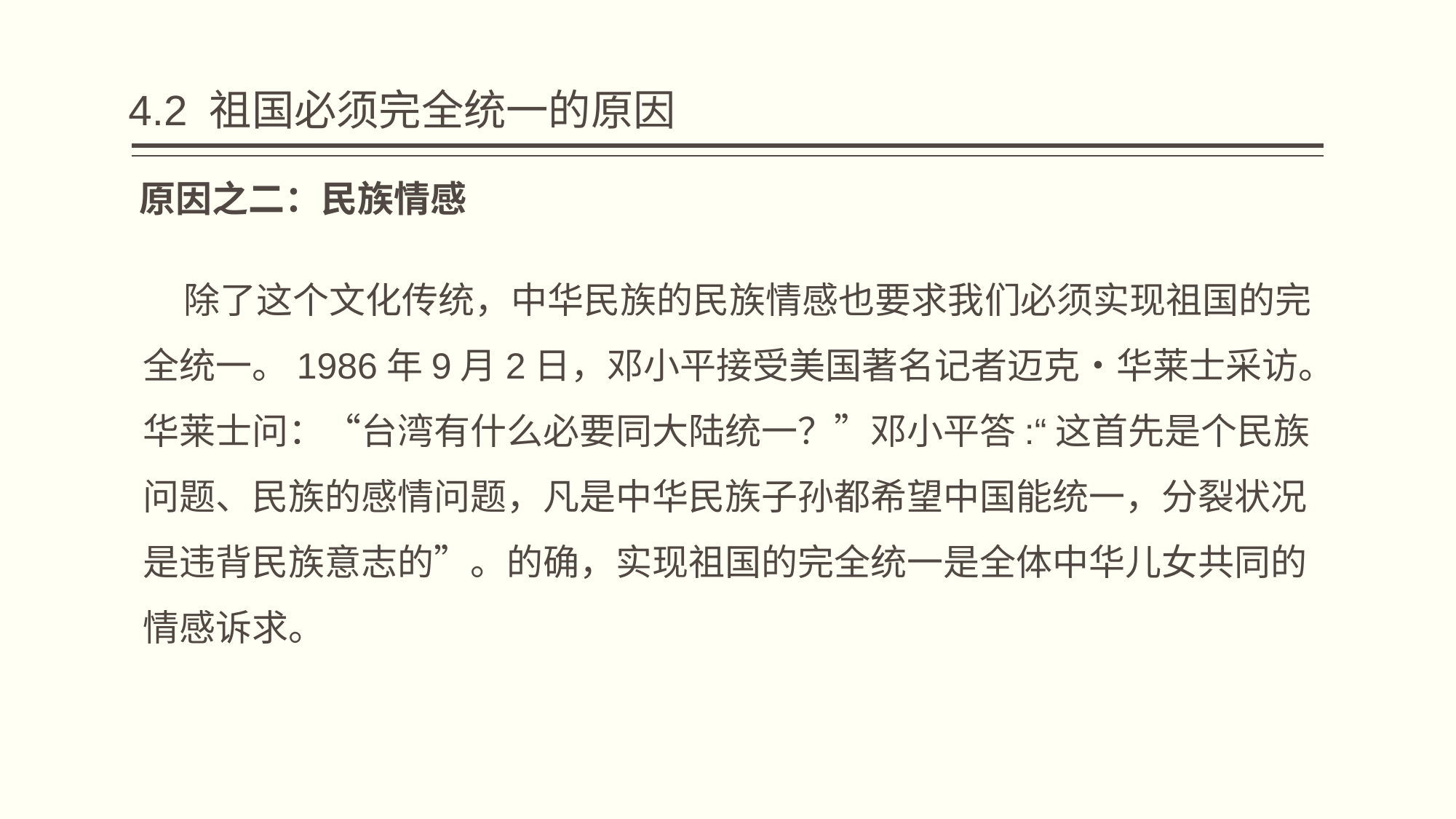

4.2 祖国必须完全统一的原因
原因之二：民族情感
    除了这个文化传统，中华民族的民族情感也要求我们必须实现祖国的完全统一。1986年9月2日，邓小平接受美国著名记者迈克•华莱士采访。
华莱士问：“台湾有什么必要同大陆统一？”邓小平答:“这首先是个民族问题、民族的感情问题，凡是中华民族子孙都希望中国能统一，分裂状况是违背民族意志的”。的确，实现祖国的完全统一是全体中华儿女共同的情感诉求。